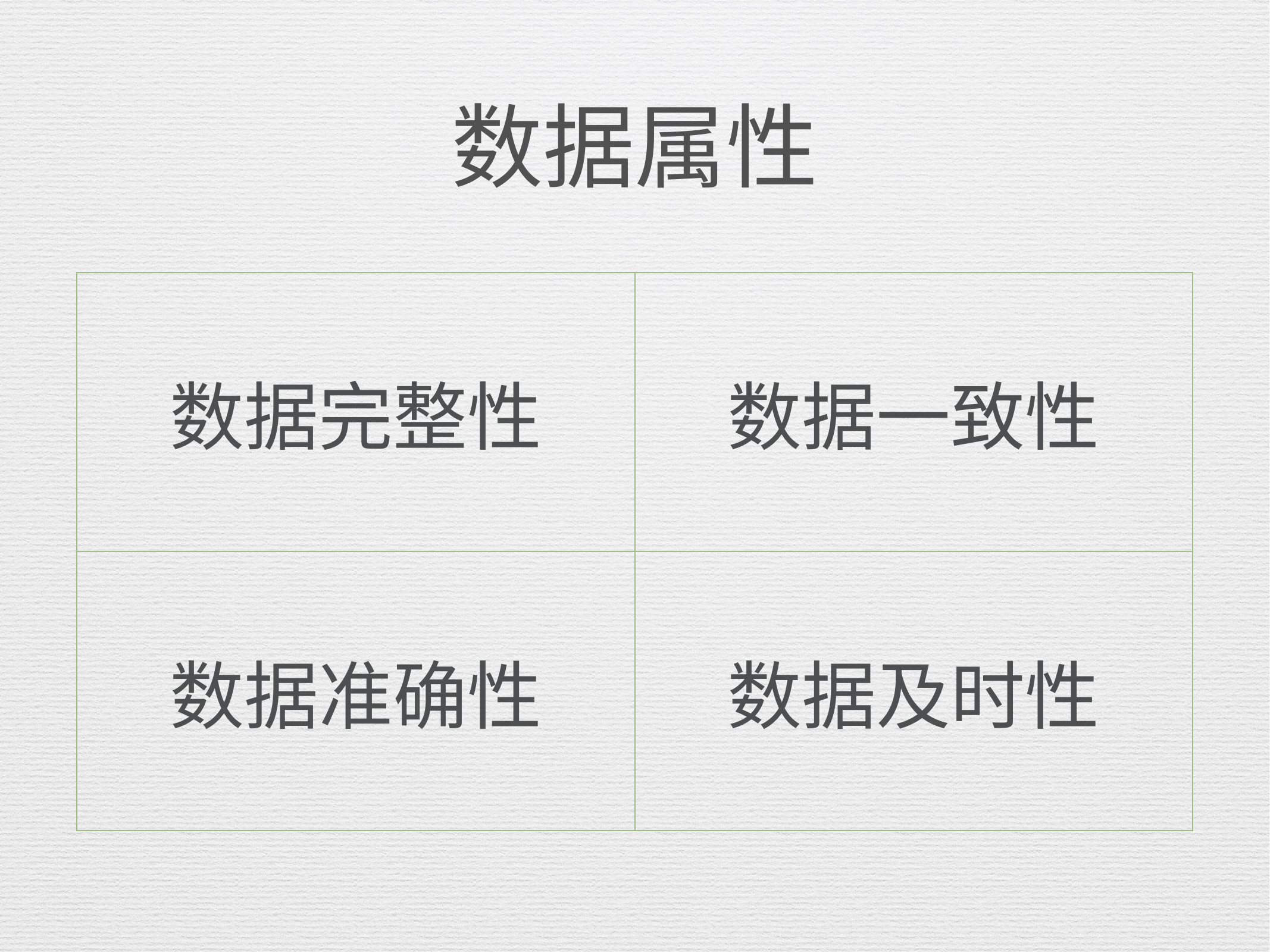

# 数据属性
| 数据完整性 | 数据一致性 |
| --- | --- |
| 数据准确性 | 数据及时性 |